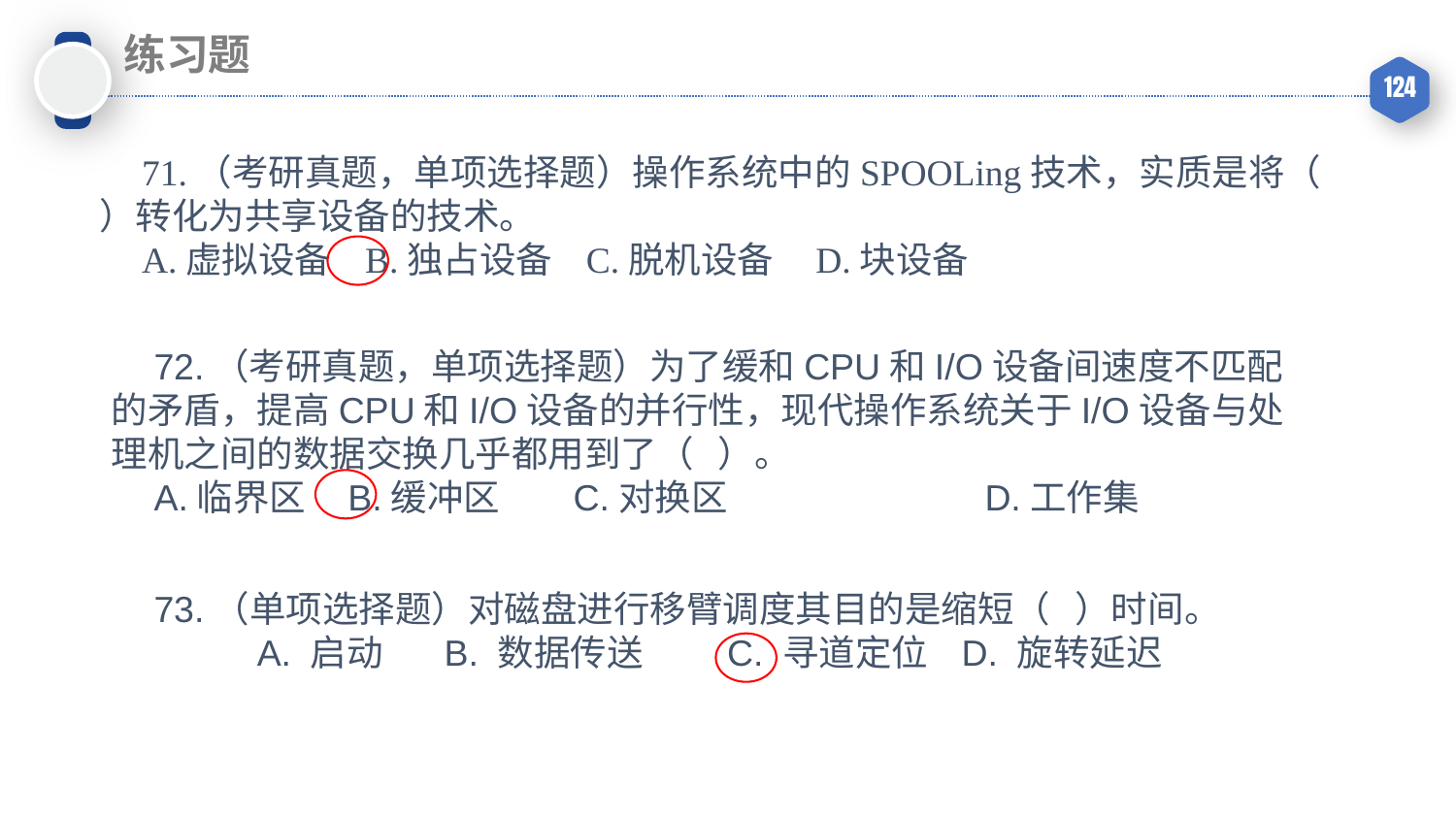

练习题
71.（考研真题，单项选择题）操作系统中的SPOOLing技术，实质是将（   ）转化为共享设备的技术。
A.虚拟设备   B.独占设备   C.脱机设备    D.块设备

72.（考研真题，单项选择题）为了缓和CPU和I/O设备间速度不匹配的矛盾，提高CPU和I/O设备的并行性，现代操作系统关于I/O设备与处理机之间的数据交换几乎都用到了（   ）。
A.临界区    B.缓冲区 	  C.对换区	 	D.工作集

73.（单项选择题）对磁盘进行移臂调度其目的是缩短（   ）时间。
	A. 启动	    B. 数据传送	   C. 寻道定位   D. 旋转延迟